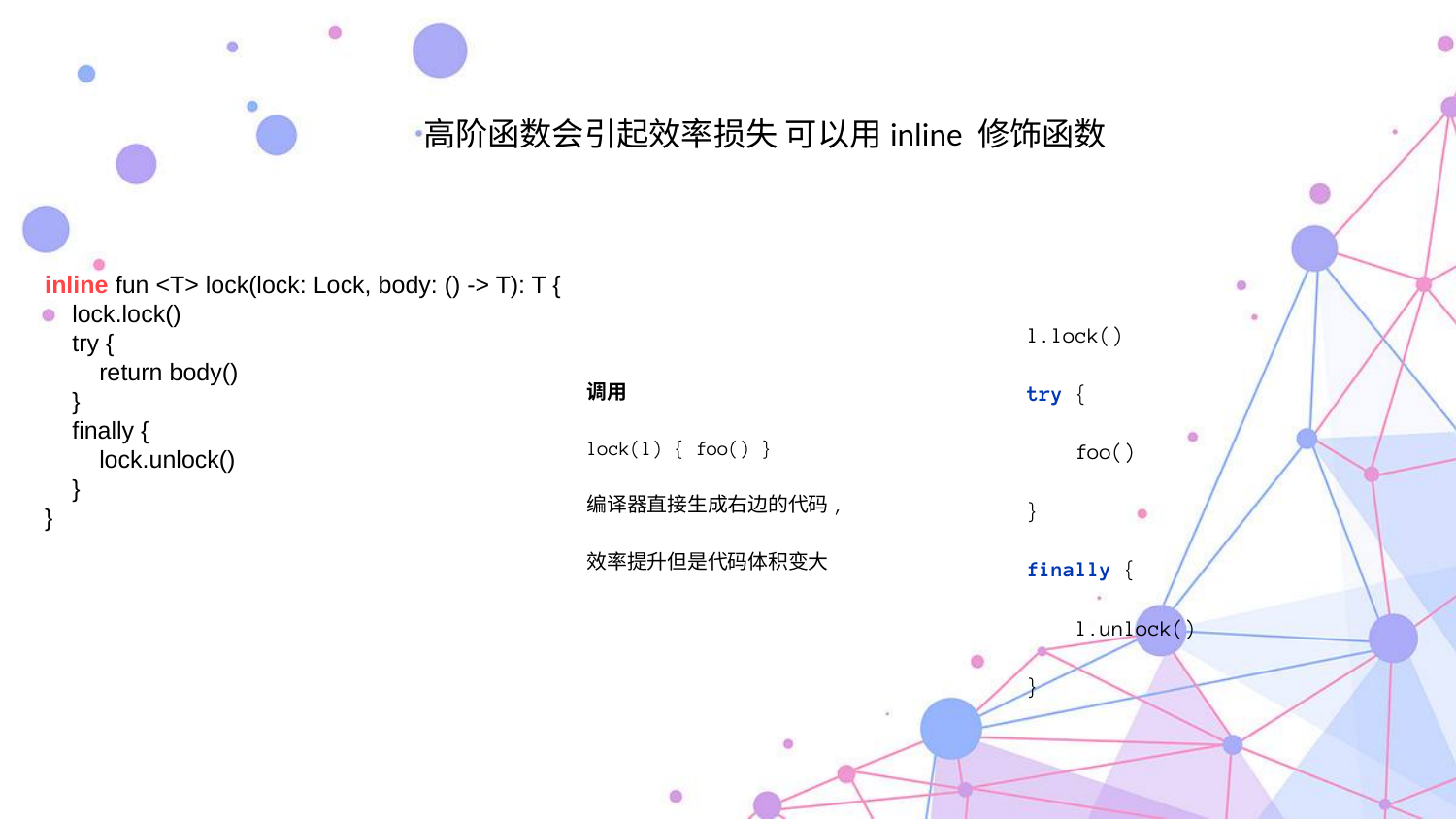

高阶函数会引起效率损失 可以用inline 修饰函数
inline fun <T> lock(lock: Lock, body: () -> T): T {
    lock.lock()
    try {
        return body()
    }
    finally {
        lock.unlock()
    }
}
l.lock()
try {
    foo()
}
finally {
    l.unlock()
}
调用
lock(l) { foo() }
编译器直接生成右边的代码,
效率提升但是代码体积变大